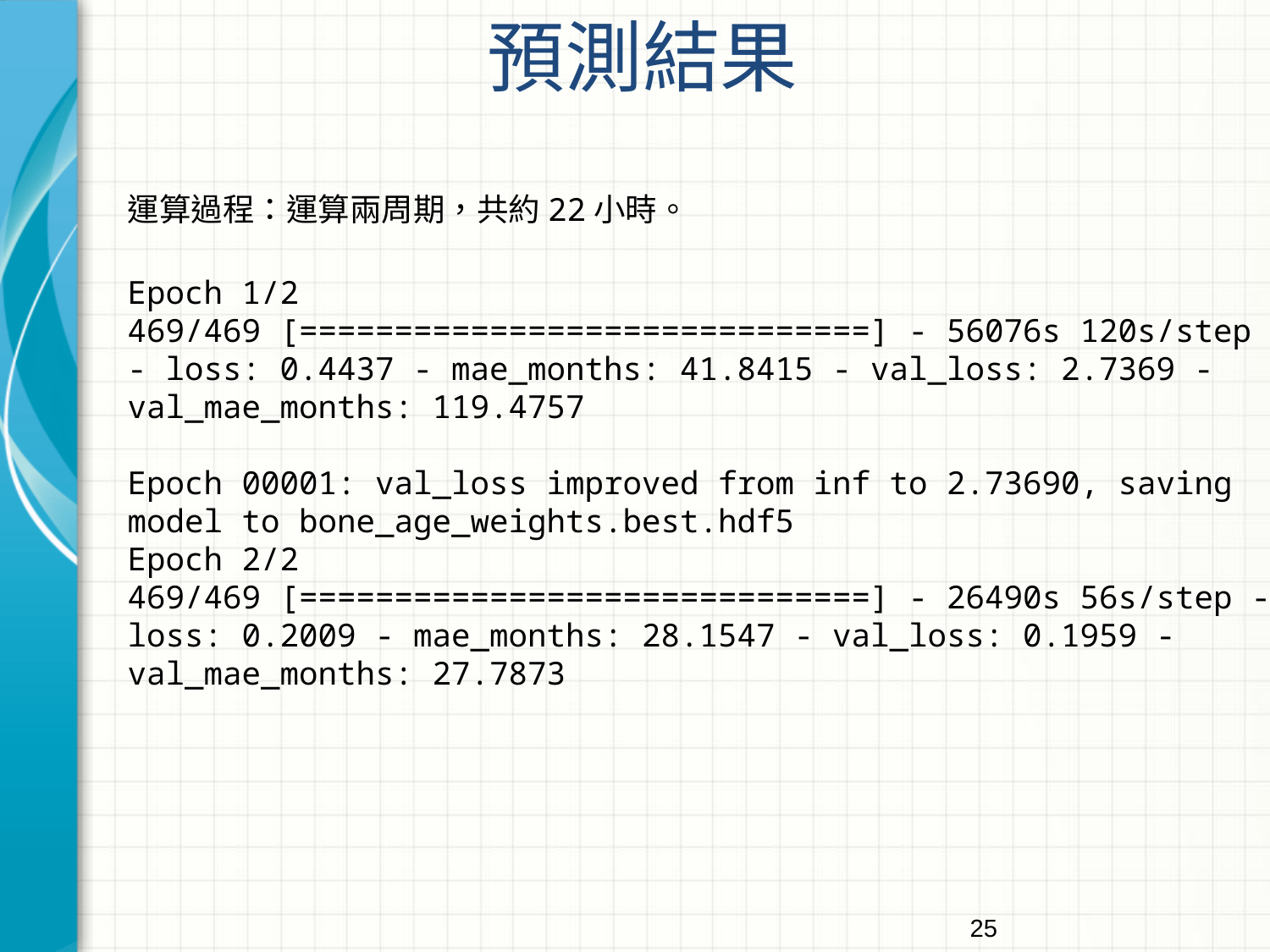

預測結果
運算過程：運算兩周期，共約22小時。
Epoch 1/2
469/469 [==============================] - 56076s 120s/step - loss: 0.4437 - mae_months: 41.8415 - val_loss: 2.7369 - val_mae_months: 119.4757

Epoch 00001: val_loss improved from inf to 2.73690, saving model to bone_age_weights.best.hdf5
Epoch 2/2
469/469 [==============================] - 26490s 56s/step - loss: 0.2009 - mae_months: 28.1547 - val_loss: 0.1959 - val_mae_months: 27.7873
25